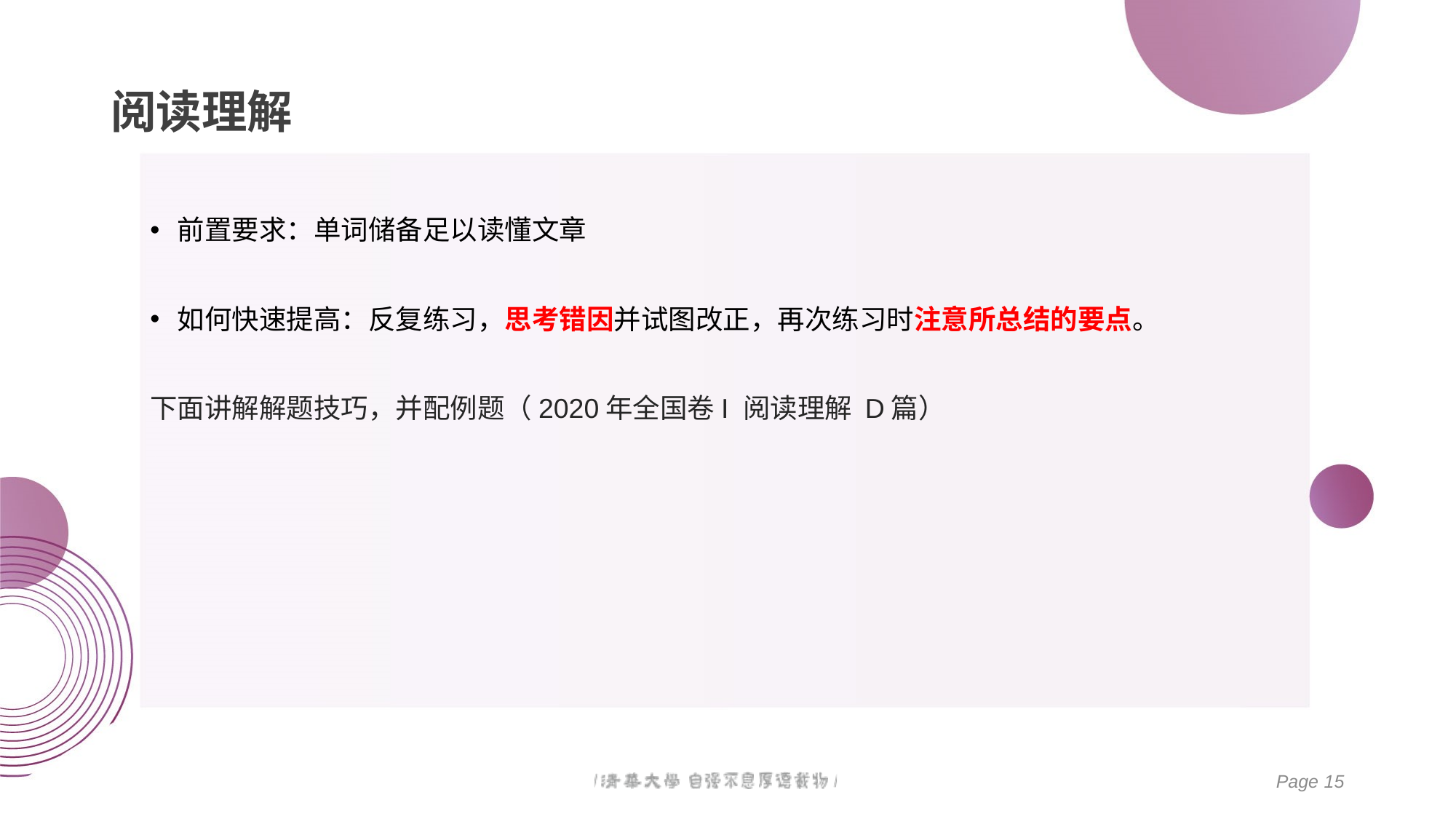

# 阅读理解

前置要求：单词储备足以读懂文章

如何快速提高：反复练习，思考错因并试图改正，再次练习时注意所总结的要点。

下面讲解解题技巧，并配例题（2020年全国卷I 阅读理解 D篇）
。

Page 15